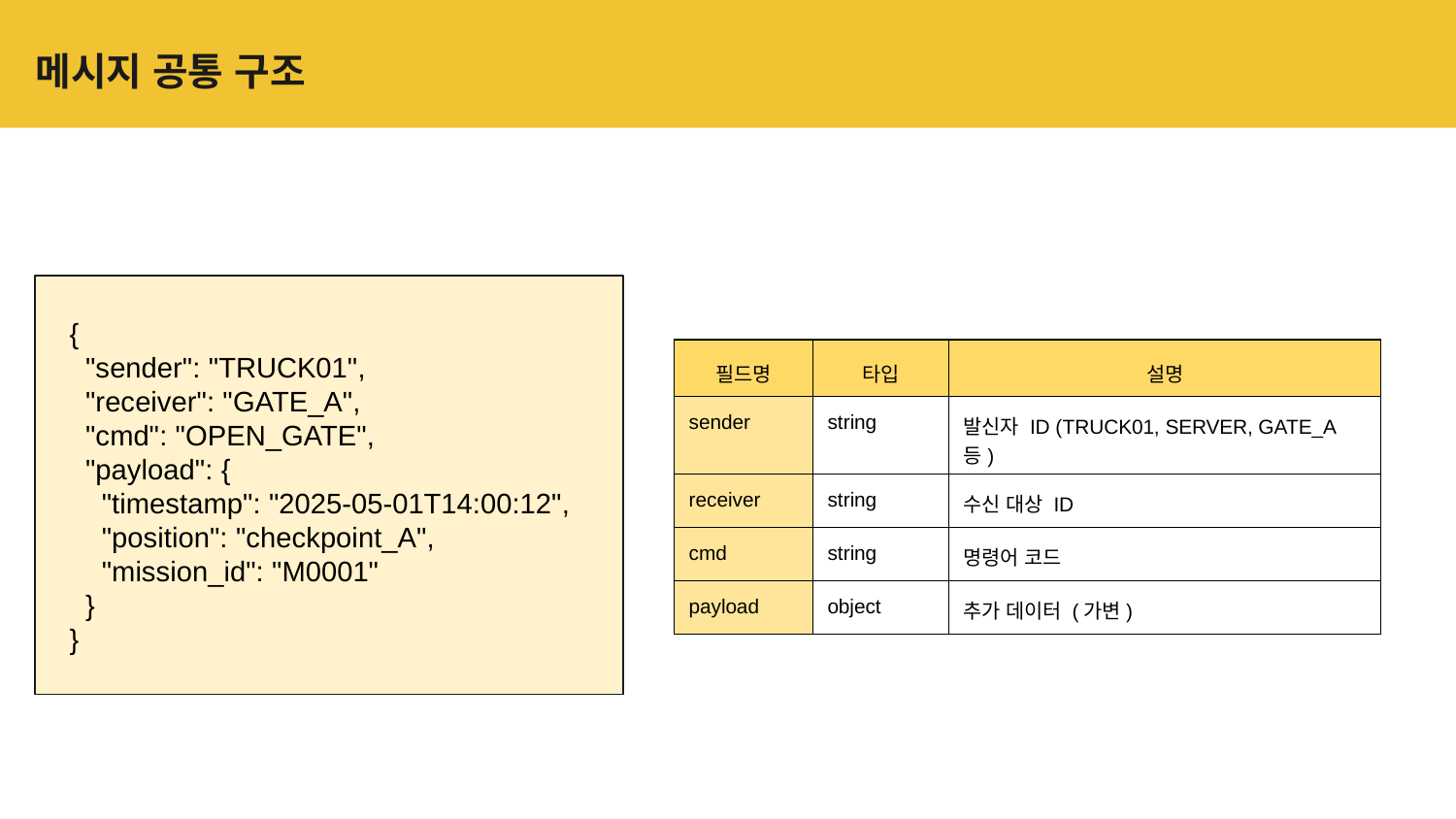

# 메시지 공통 구조

{
  "sender": "TRUCK01",
  "receiver": "GATE_A",
  "cmd": "OPEN_GATE",
  "payload": {
    "timestamp": "2025-05-01T14:00:12",
    "position": "checkpoint_A",
    "mission_id": "M0001"
  }
}

| 필드명 | 타입 | 설명 |
| --- | --- | --- |
| sender | string | 발신자 ID (TRUCK01, SERVER, GATE\_A 등) |
| receiver | string | 수신 대상 ID |
| cmd | string | 명령어 코드 |
| payload | object | 추가 데이터 (가변) |